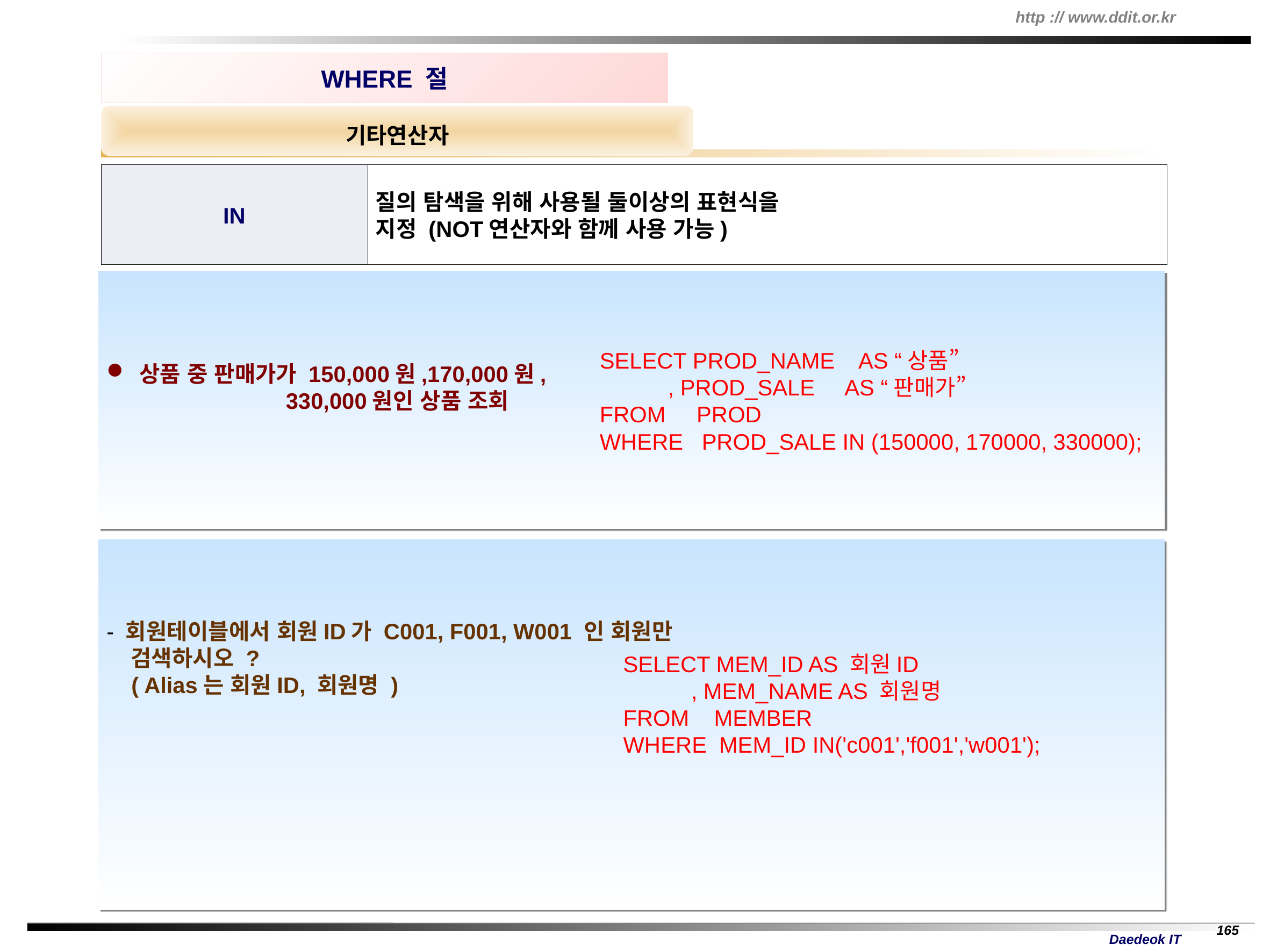

WHERE 절
기타연산자

IN
질의 탐색을 위해 사용될 둘이상의 표현식을
지정 (NOT연산자와 함께 사용 가능)
 상품 중 판매가가 150,000원,170,000원,
                             330,000원인 상품 조회

SELECT PROD_NAME    AS “상품”
           ,	PROD_SALE     AS “판매가”
FROM     PROD
WHERE   PROD_SALE IN (150000, 170000, 330000);

- 회원테이블에서 회원ID가 C001, F001, W001 인 회원만
   검색하시오 ?
    ( Alias는 회원ID, 회원명 )

SELECT MEM_ID AS 회원ID
           , MEM_NAME AS 회원명
FROM    MEMBER
WHERE  MEM_ID IN('c001','f001','w001');